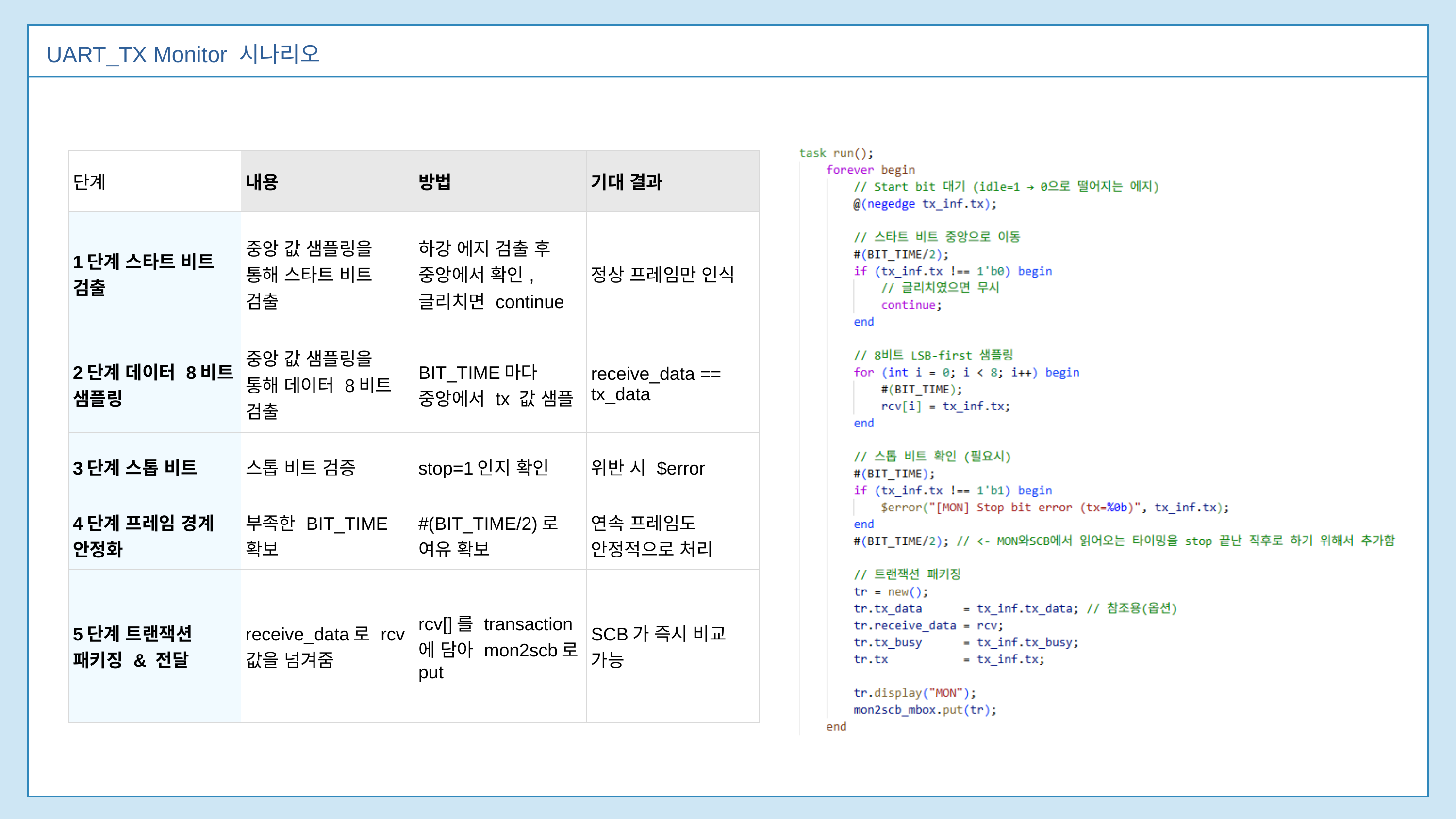

UART_TX Monitor 시나리오

| 단계 | 내용 | 방법 | 기대 결과 |
| --- | --- | --- | --- |
| 1단계 스타트 비트 검출 | 중앙 값 샘플링을 통해 스타트 비트 검출 | 하강 에지 검출 후 중앙에서 확인, 글리치면 continue | 정상 프레임만 인식 |
| 2단계 데이터 8비트 샘플링 | 중앙 값 샘플링을 통해 데이터 8비트 검출 | BIT\_TIME마다 중앙에서 tx 값 샘플 | receive\_data == tx\_data |
| 3단계 스톱 비트 | 스톱 비트 검증 | stop=1인지 확인 | 위반 시 $error |
| 4단계 프레임 경계 안정화 | 부족한 BIT\_TIME 확보 | #(BIT\_TIME/2)로 여유 확보 | 연속 프레임도 안정적으로 처리 |
| 5단계 트랜잭션 패키징 & 전달 | receive\_data로 rcv값을 넘겨줌 | rcv[]를 transaction에 담아 mon2scb로 put | SCB가 즉시 비교 가능 |